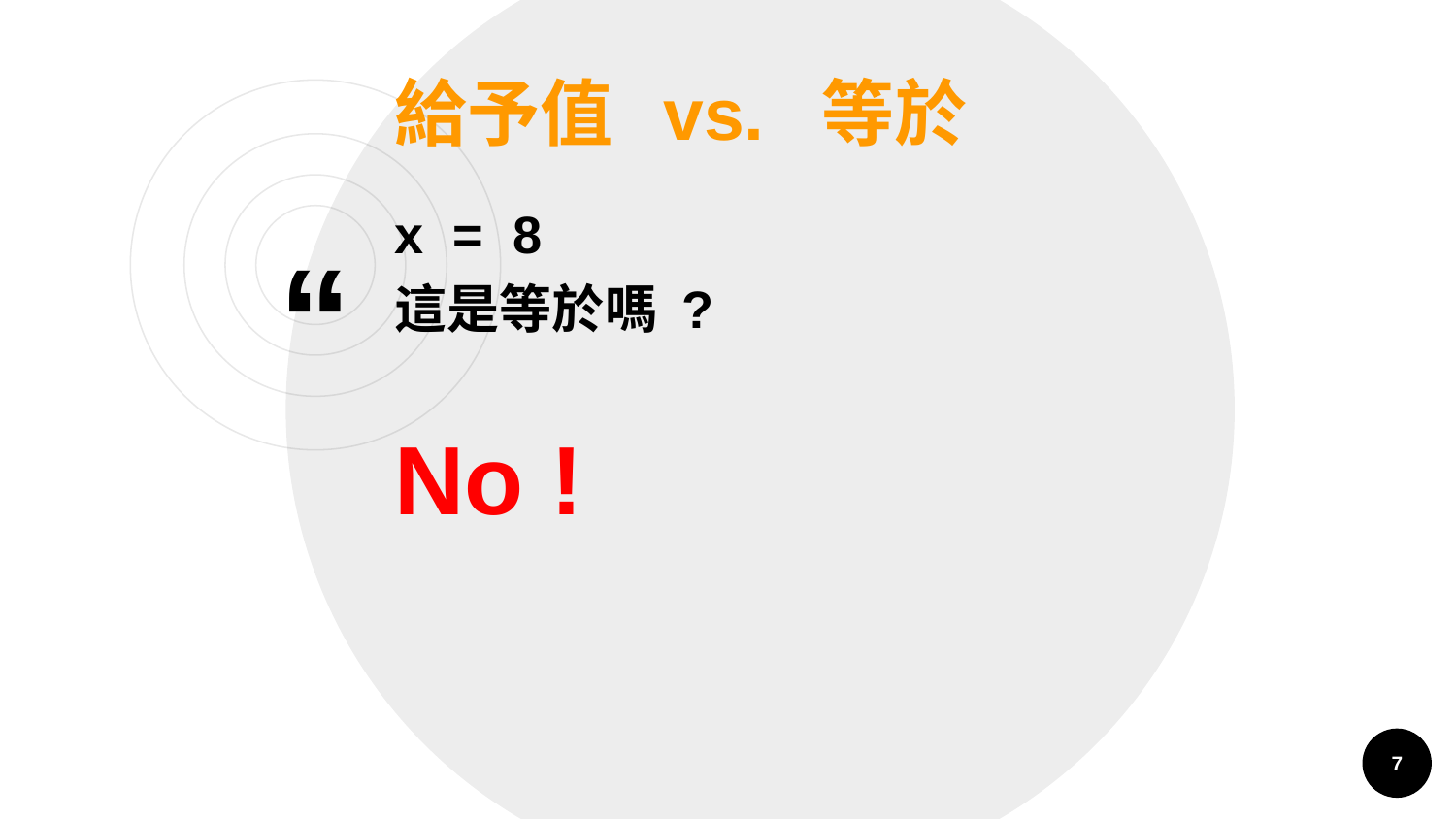

給予值  vs.  等於
x  =  8
這是等於嗎 ?
No !
7